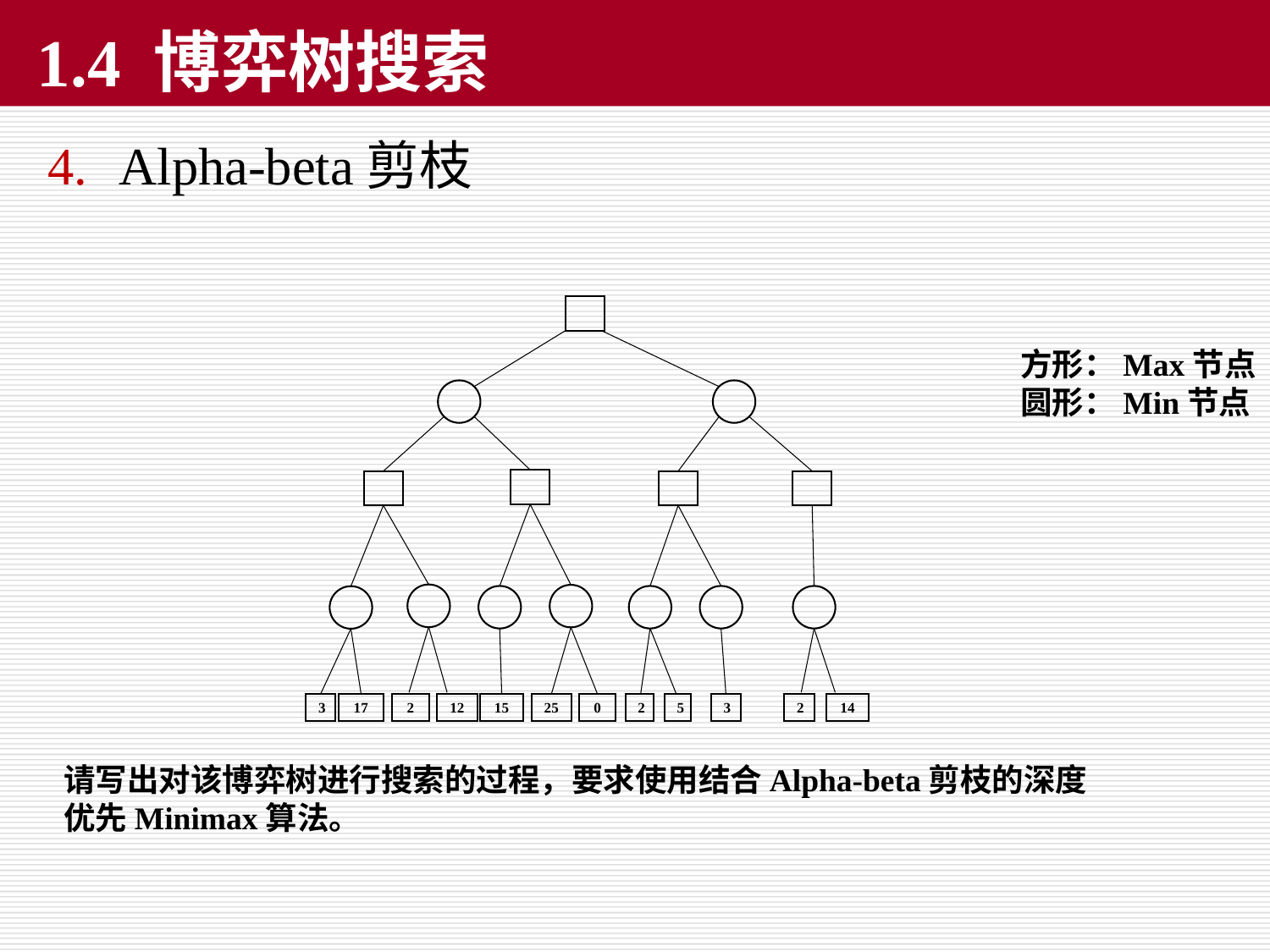

# 1.4 博弈树搜索
Alpha-beta剪枝

方形：Max节点
圆形：Min节点

2
12
15
25
0
14
3
17
2
5
3
2
请写出对该博弈树进行搜索的过程，要求使用结合Alpha-beta剪枝的深度优先Minimax算法。